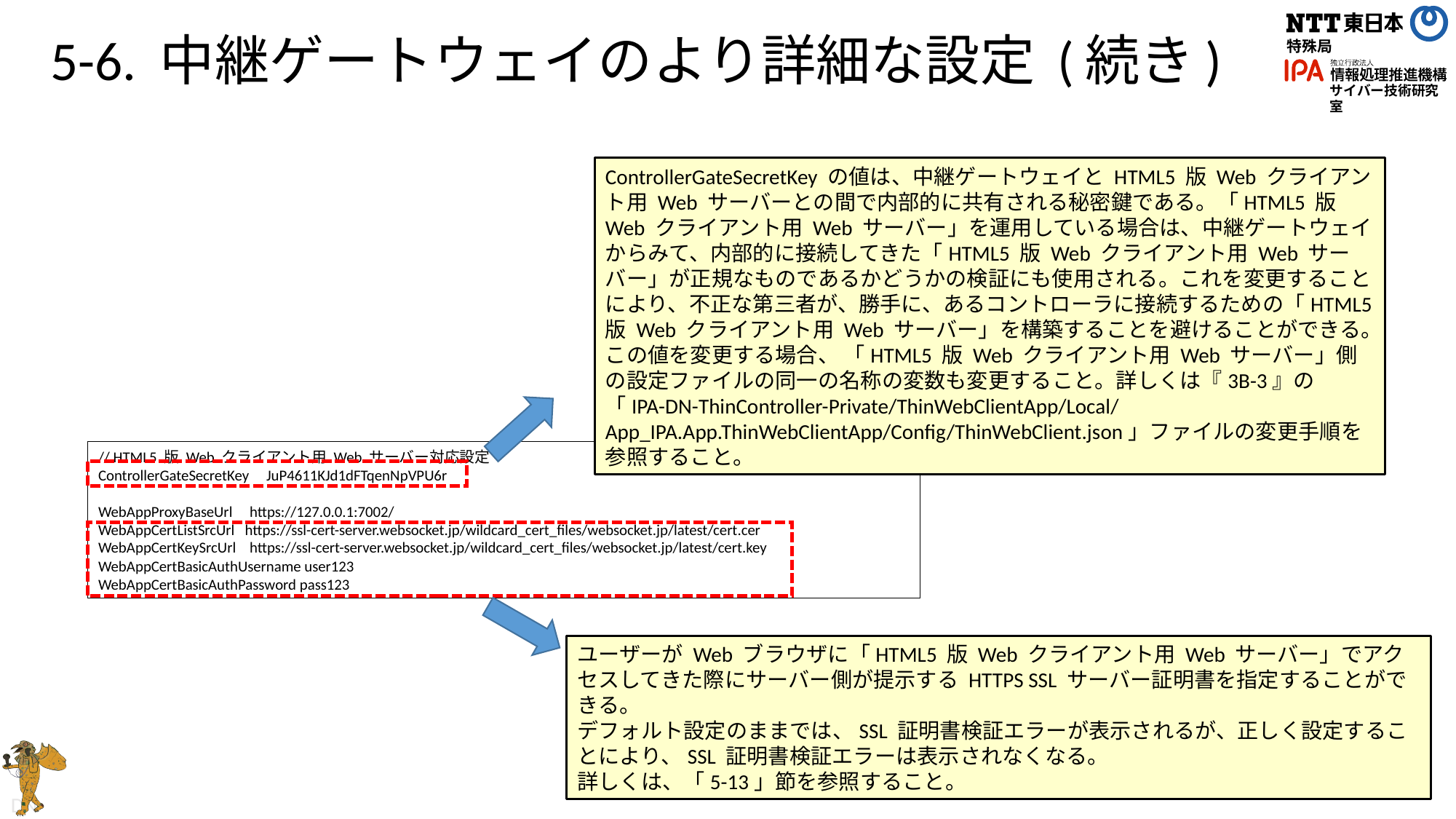

# 5-6. 中継ゲートウェイのより詳細な設定 (続き)
ControllerGateSecretKey の値は、中継ゲートウェイと HTML5 版 Web クライアント用 Web サーバーとの間で内部的に共有される秘密鍵である。「HTML5 版 Web クライアント用 Web サーバー」を運用している場合は、中継ゲートウェイからみて、内部的に接続してきた「HTML5 版 Web クライアント用 Web サーバー」が正規なものであるかどうかの検証にも使用される。これを変更することにより、不正な第三者が、勝手に、あるコントローラに接続するための「HTML5 版 Web クライアント用 Web サーバー」を構築することを避けることができる。
この値を変更する場合、 「HTML5 版 Web クライアント用 Web サーバー」側の設定ファイルの同一の名称の変数も変更すること。詳しくは『3B-3』の「IPA-DN-ThinController-Private/ThinWebClientApp/Local/App_IPA.App.ThinWebClientApp/Config/ThinWebClient.json」ファイルの変更手順を参照すること。

// HTML5 版 Web クライアント用 Web サーバー対応設定
ControllerGateSecretKey     JuP4611KJd1dFTqenNpVPU6r

WebAppProxyBaseUrl     https://127.0.0.1:7002/
WebAppCertListSrcUrl   https://ssl-cert-server.websocket.jp/wildcard_cert_files/websocket.jp/latest/cert.cer
WebAppCertKeySrcUrl    https://ssl-cert-server.websocket.jp/wildcard_cert_files/websocket.jp/latest/cert.key
WebAppCertBasicAuthUsername user123
WebAppCertBasicAuthPassword pass123

ユーザーが Web ブラウザに「HTML5 版 Web クライアント用 Web サーバー」でアクセスしてきた際にサーバー側が提示する HTTPS SSL サーバー証明書を指定することができる。
デフォルト設定のままでは、SSL 証明書検証エラーが表示されるが、正しく設定することにより、SSL 証明書検証エラーは表示されなくなる。
詳しくは、「5-13」節を参照すること。
62